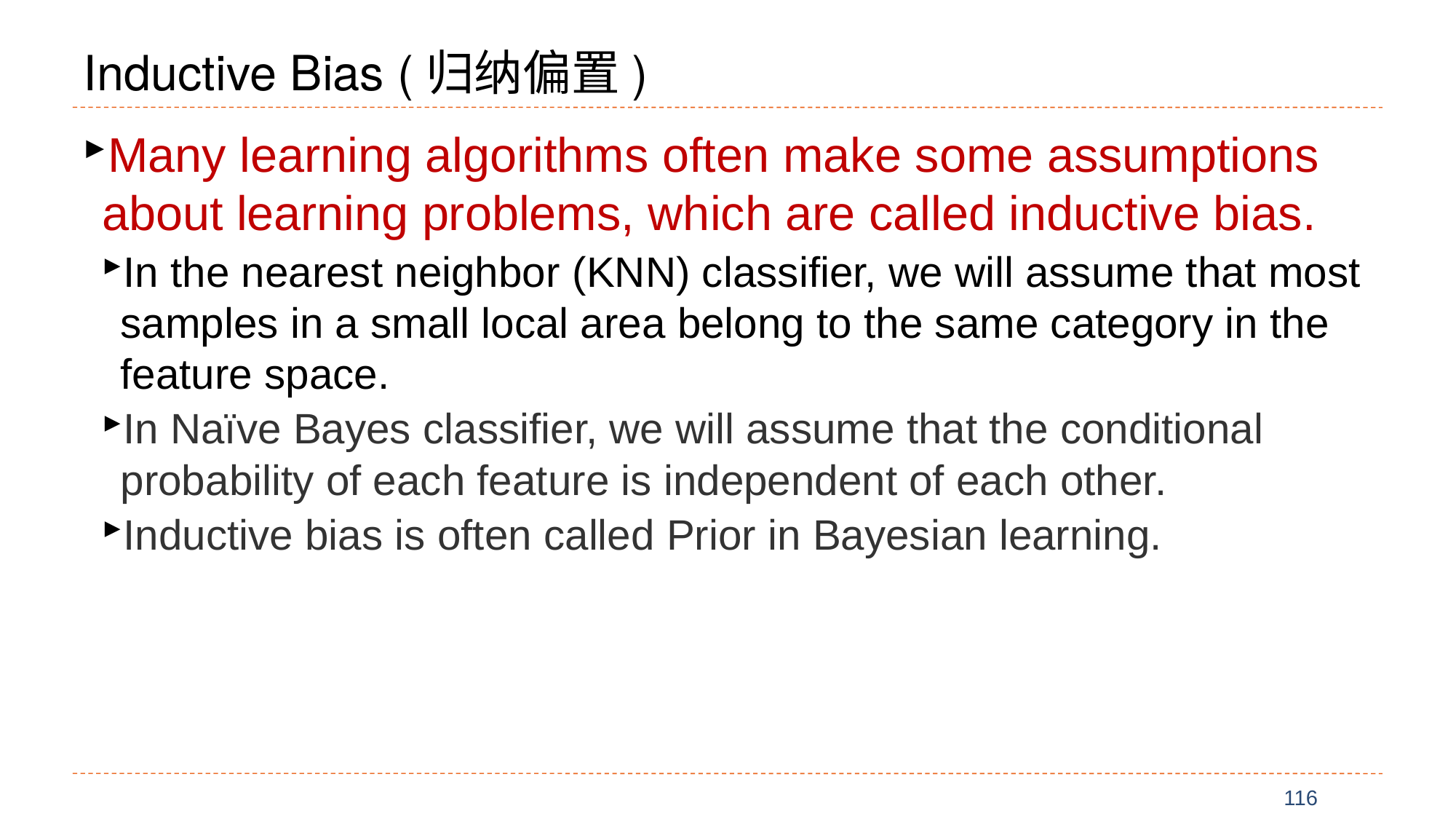

# Inductive Bias (归纳偏置)
Many learning algorithms often make some assumptions about learning problems, which are called inductive bias.
In the nearest neighbor (KNN) classifier, we will assume that most samples in a small local area belong to the same category in the feature space.
In Naïve Bayes classifier, we will assume that the conditional probability of each feature is independent of each other.
Inductive bias is often called Prior in Bayesian learning.